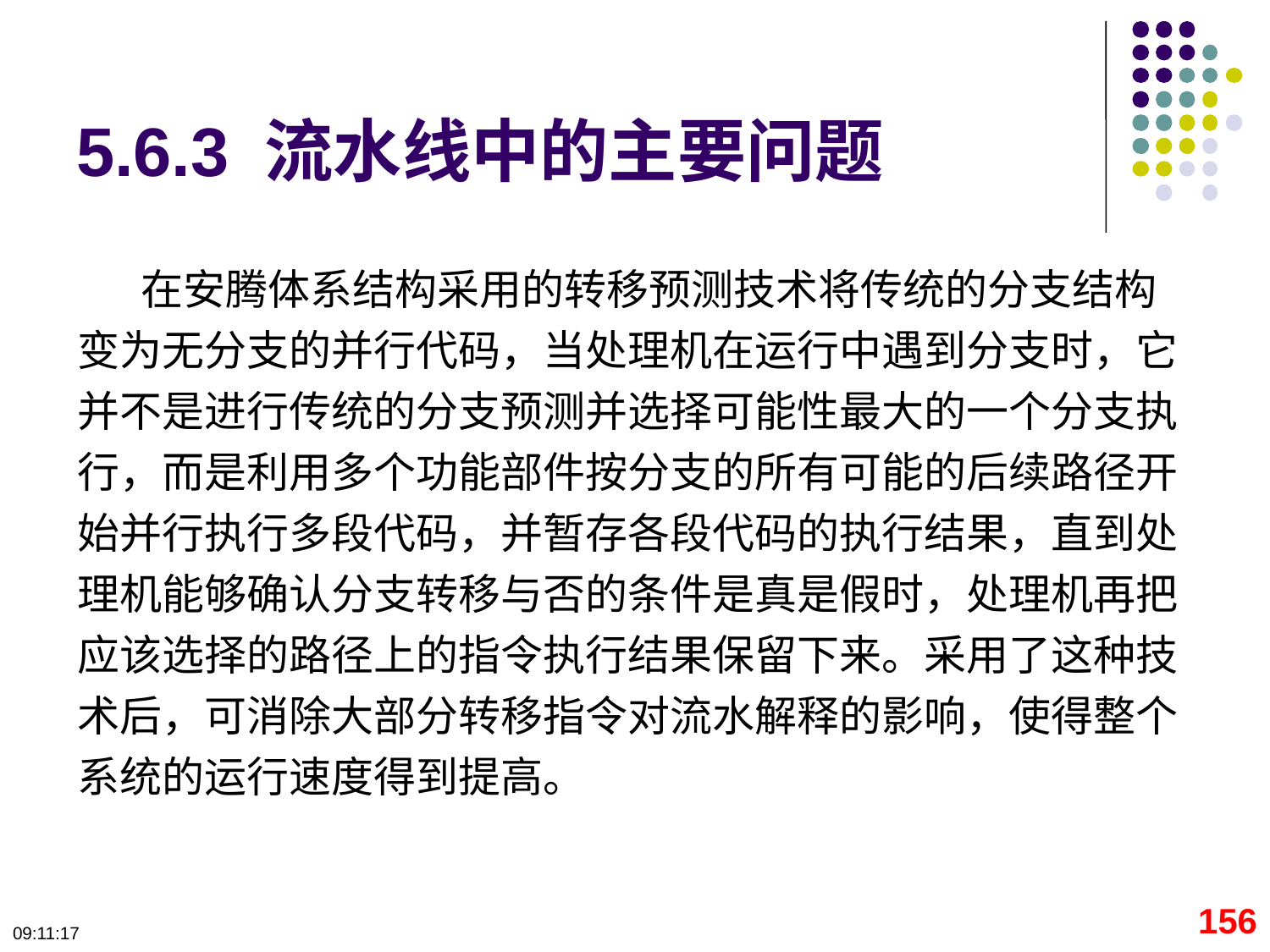

# 5.6.3 流水线中的主要问题
在安腾体系结构采用的转移预测技术将传统的分支结构变为无分支的并行代码，当处理机在运行中遇到分支时，它并不是进行传统的分支预测并选择可能性最大的一个分支执行，而是利用多个功能部件按分支的所有可能的后续路径开始并行执行多段代码，并暂存各段代码的执行结果，直到处理机能够确认分支转移与否的条件是真是假时，处理机再把应该选择的路径上的指令执行结果保留下来。采用了这种技术后，可消除大部分转移指令对流水解释的影响，使得整个系统的运行速度得到提高。
156
09:11:17